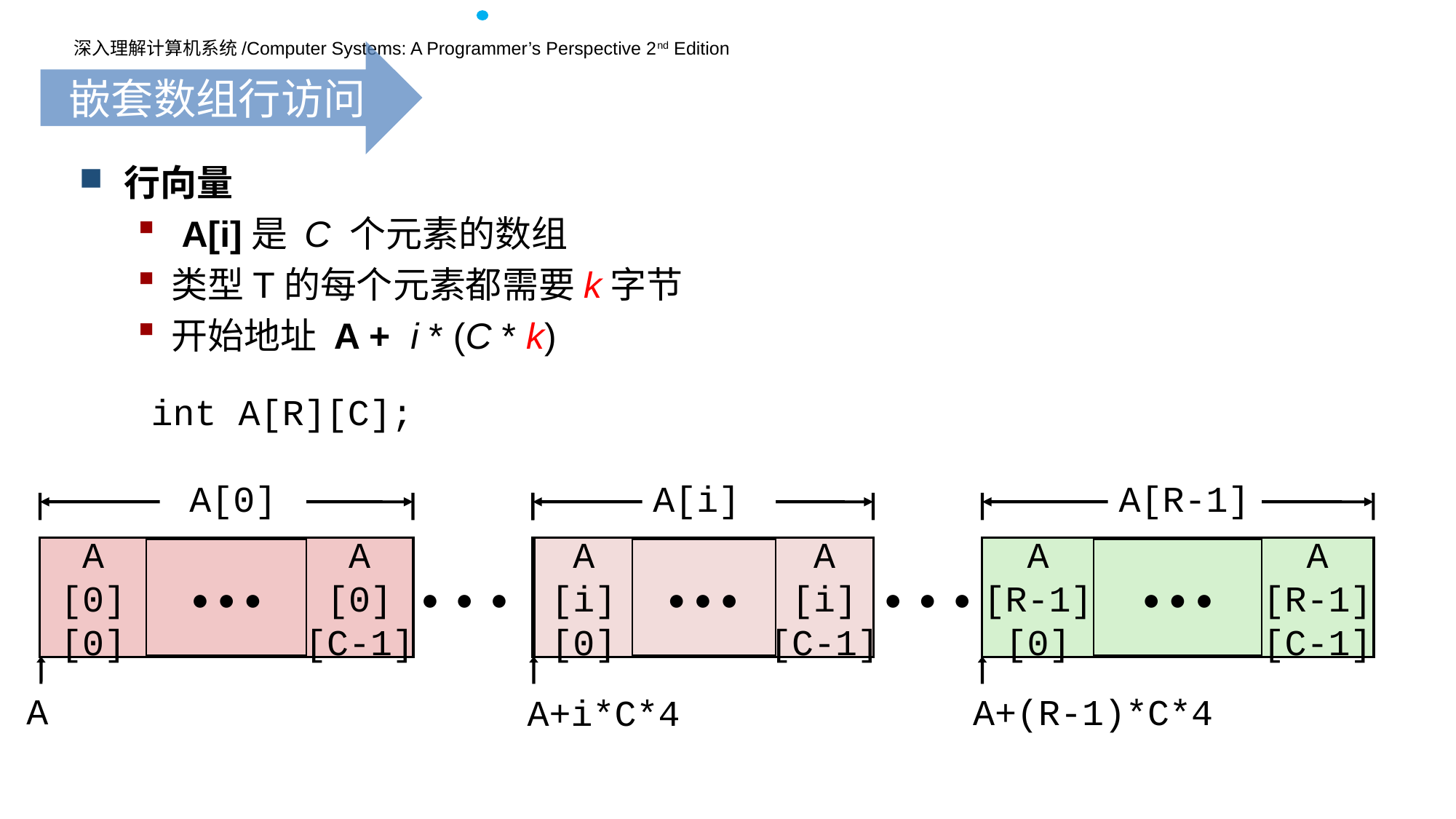

嵌套数组行访问
行向量
 A[i]是 C 个元素的数组
类型T的每个元素都需要k字节
开始地址 A +  i * (C * k)
int A[R][C];
A[0]

• • •
A
[0]
[0]
A
[0]
[C-1]
A[i]

• • •
A
[i]
[0]
A
[i]
[C-1]
A[R-1]

• • •
A
[R-1]
[0]
A
[R-1]
[C-1]
•  •  •
•  •  •

A
A+(R-1)*C*4
A+i*C*4